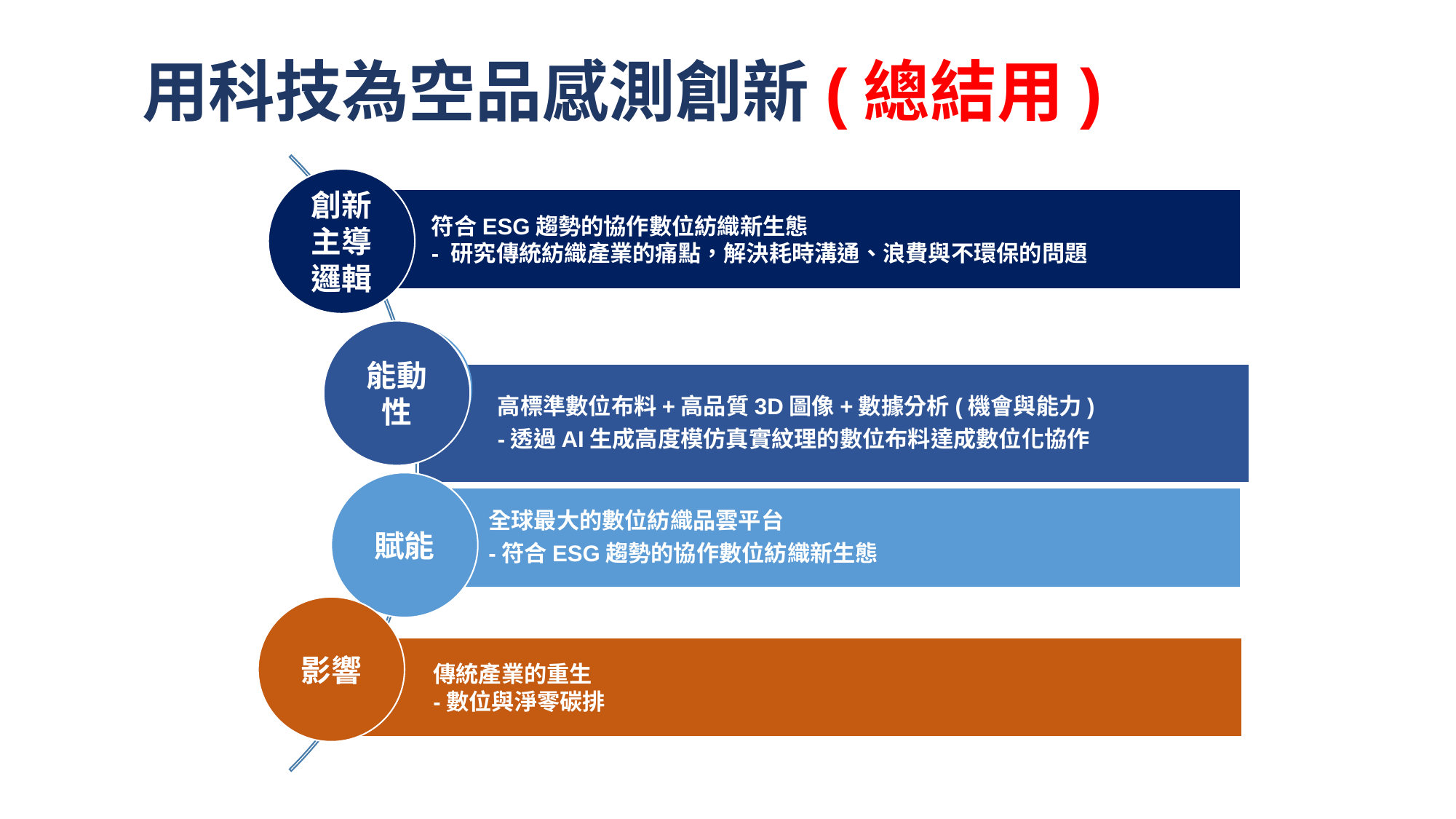

用科技為空品感測創新(總結用)
符合ESG趨勢的協作數位紡織新生態
- 研究傳統紡織產業的痛點，解決耗時溝通、浪費與不環保的問題
高標準數位布料+高品質3D圖像+數據分析(機會與能力)
-透過AI生成高度模仿真實紋理的數位布料達成數位化協作
全球最大的數位紡織品雲平台
-符合ESG趨勢的協作數位紡織新生態
傳統產業的重生
-數位與淨零碳排
創新
主導
邏輯
能動性
賦能
影響